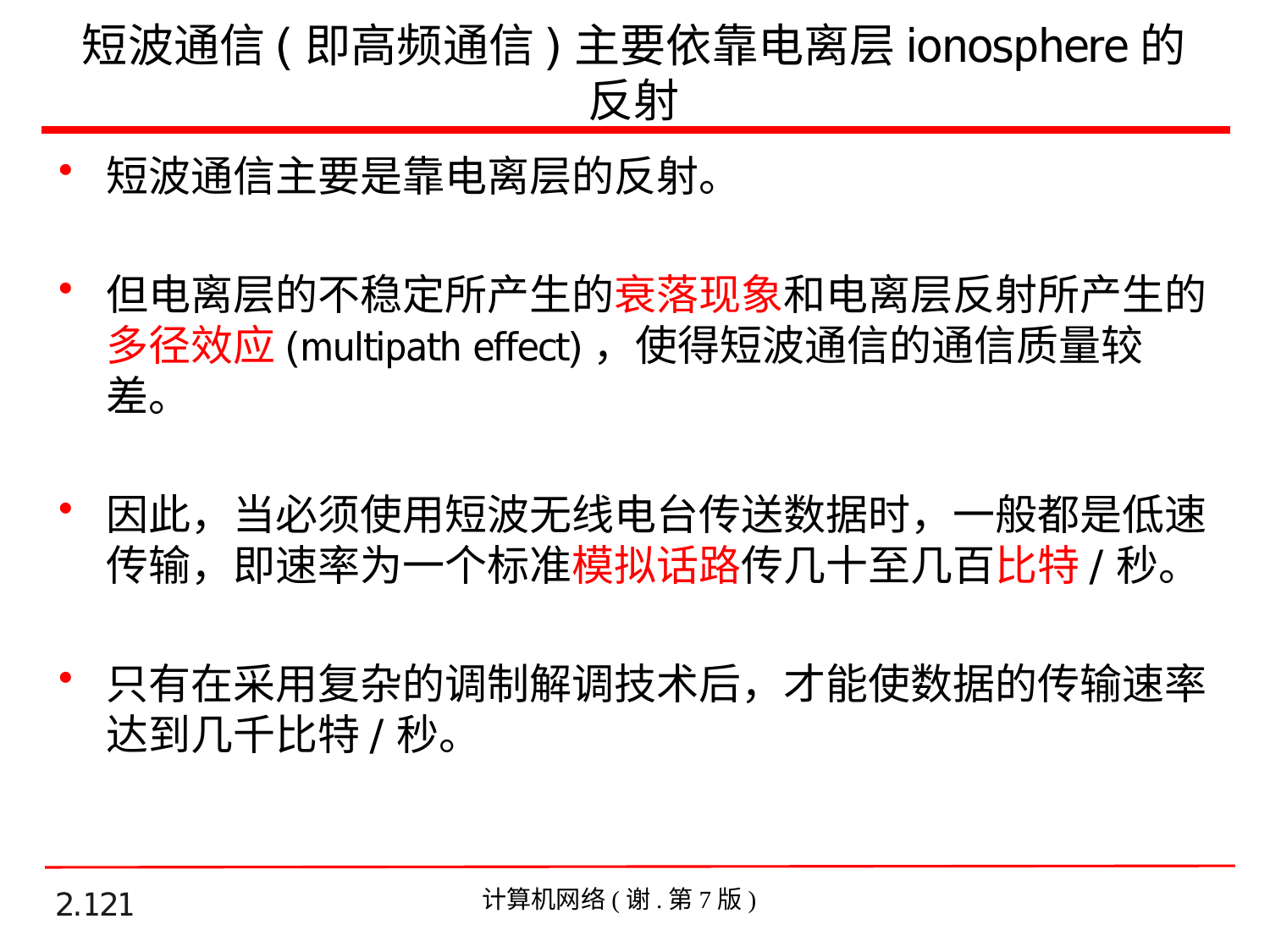

# 短波通信(即高频通信)主要依靠电离层ionosphere的反射
短波通信主要是靠电离层的反射。

但电离层的不稳定所产生的衰落现象和电离层反射所产生的多径效应(multipath effect)，使得短波通信的通信质量较差。

因此，当必须使用短波无线电台传送数据时，一般都是低速传输，即速率为一个标准模拟话路传几十至几百比特/秒。

只有在采用复杂的调制解调技术后，才能使数据的传输速率达到几千比特/秒。